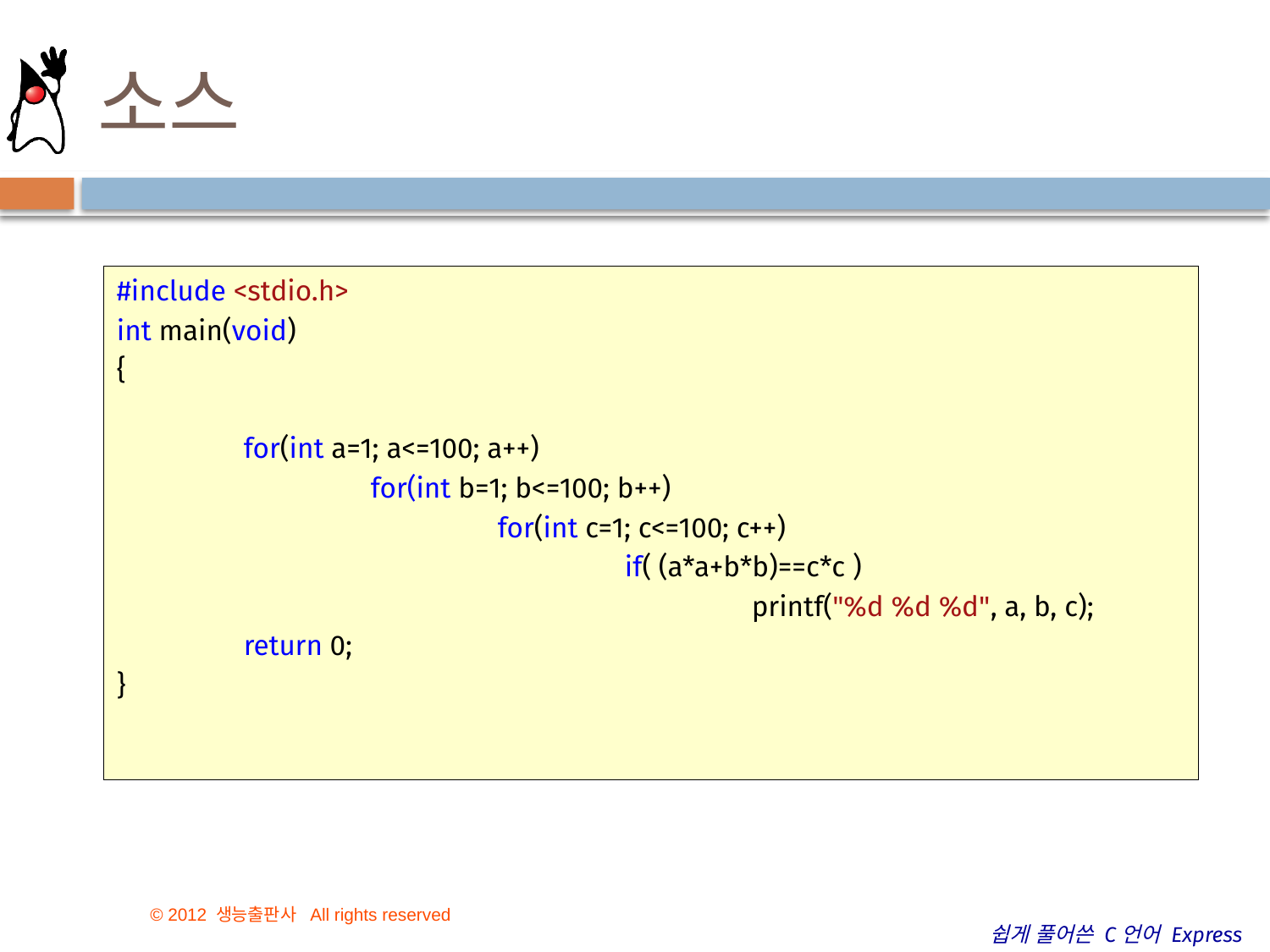

# 소스
#include <stdio.h>
int main(void)
{

	for(int a=1; a<=100; a++)
		for(int b=1; b<=100; b++)
			for(int c=1; c<=100; c++)
				if( (a*a+b*b)==c*c )
					printf("%d %d %d", a, b, c);
	return 0;
}